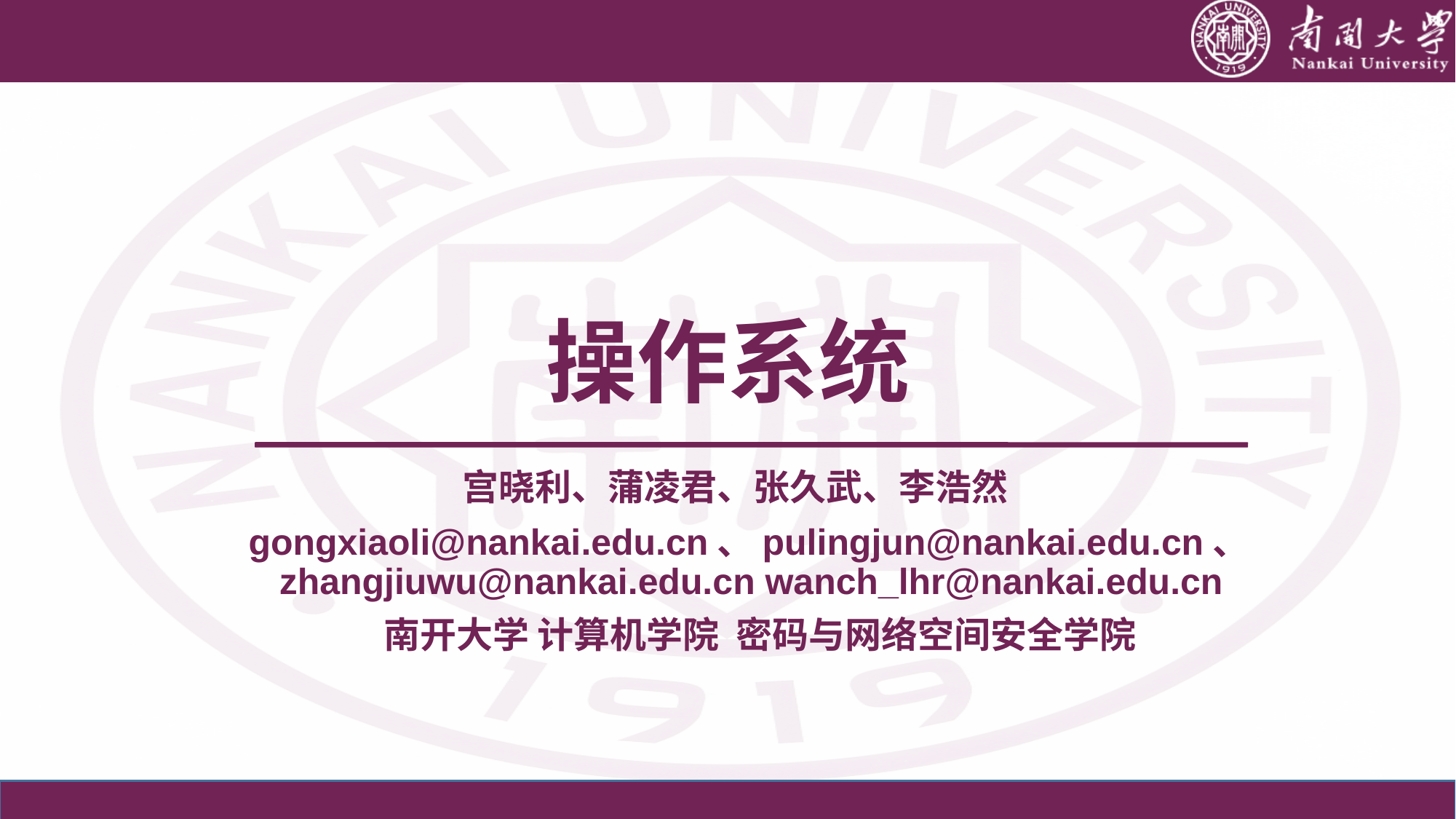

# 操作系统

宫晓利、蒲凌君、张久武、李浩然
gongxiaoli@nankai.edu.cn、pulingjun@nankai.edu.cn、zhangjiuwu@nankai.edu.cn wanch_lhr@nankai.edu.cn
 南开大学 计算机学院  密码与网络空间安全学院